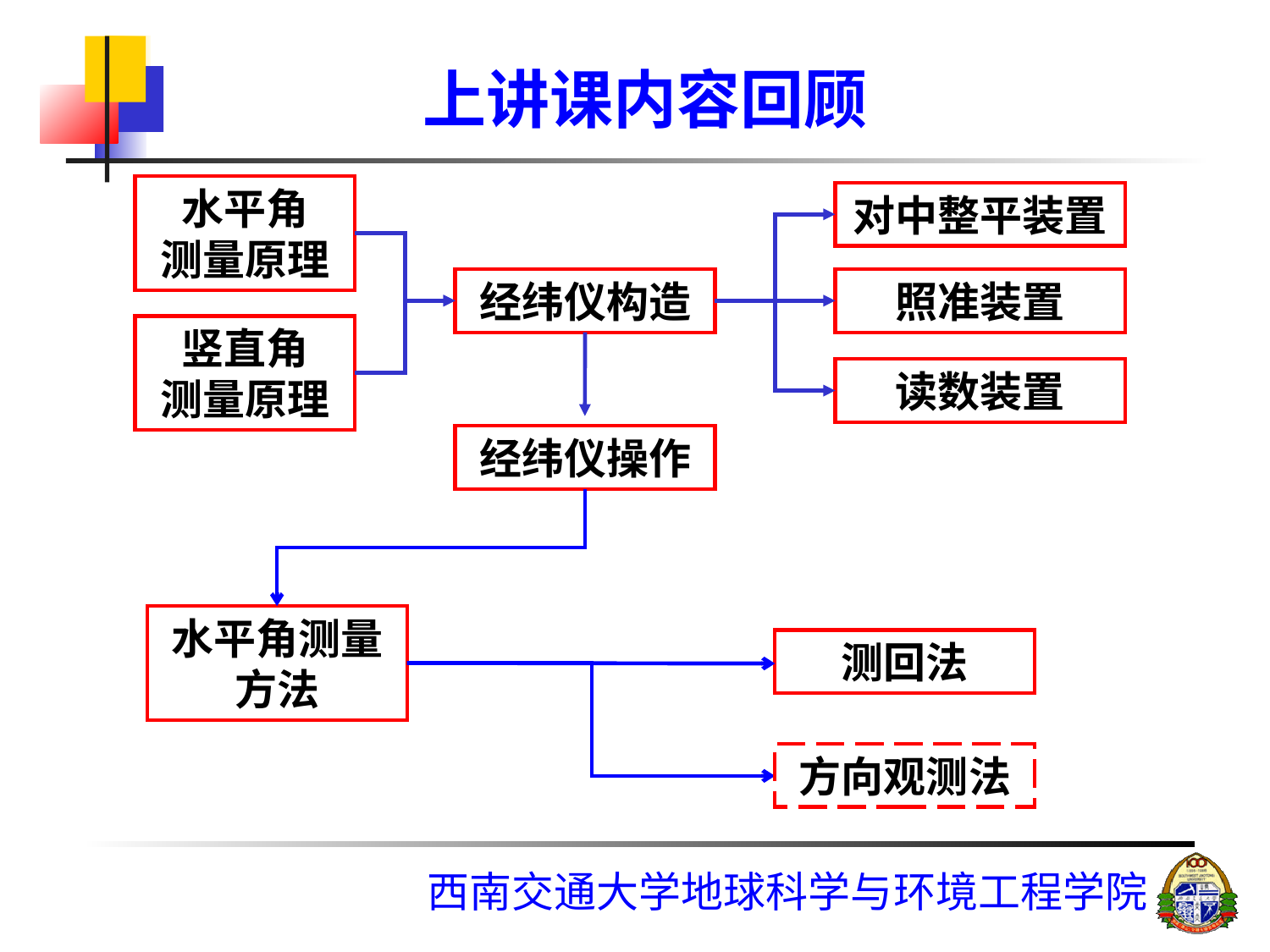

# 上讲课内容回顾
水平角
测量原理
对中整平装置
经纬仪构造
照准装置
竖直角
测量原理
读数装置
经纬仪操作
水平角测量方法
测回法
方向观测法